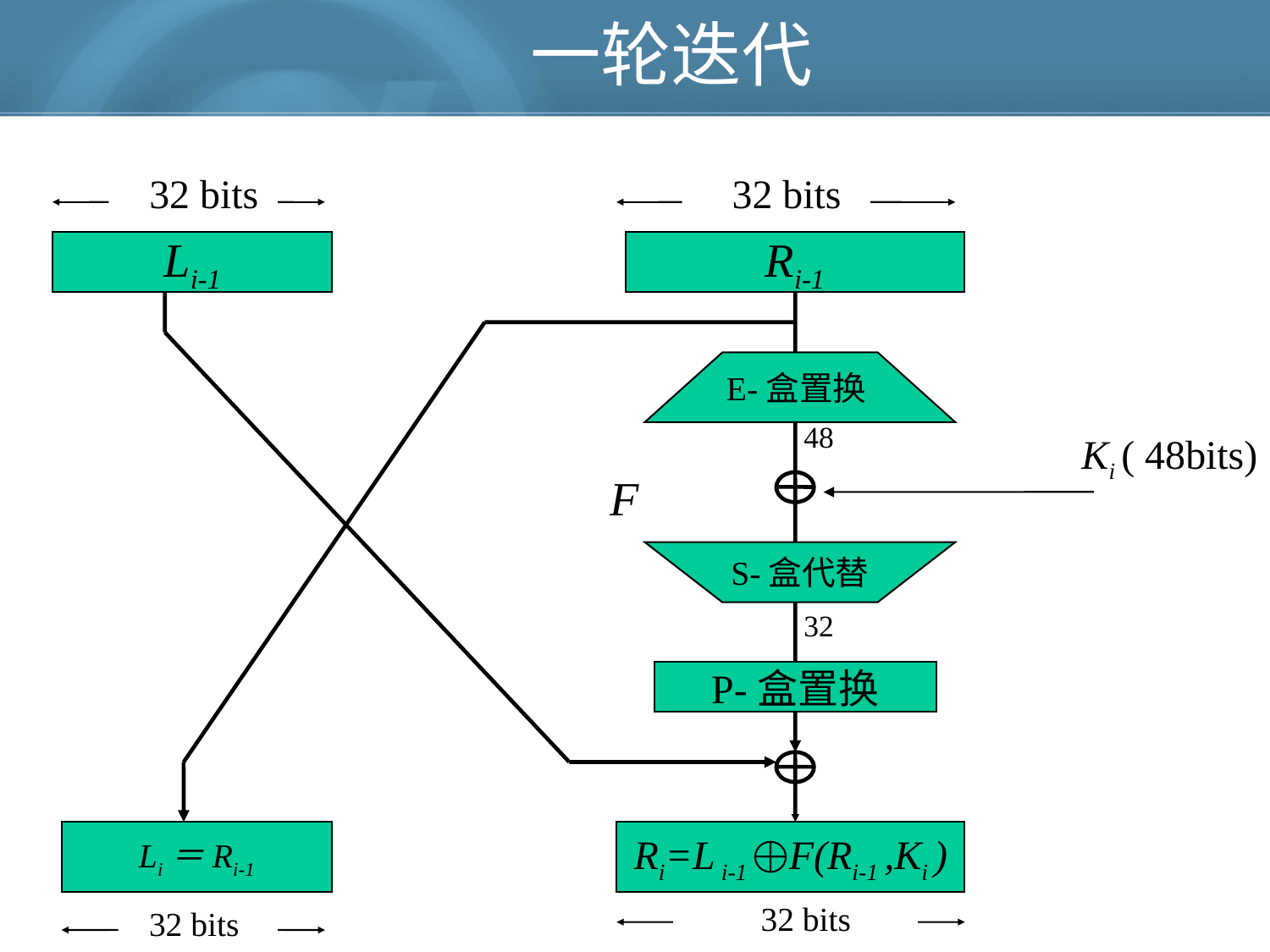

# 一轮迭代

32 bits
32 bits

Li-1
Ri-1

E-盒置换
48

Ki ( 48bits)
F

S-盒代替
32

P-盒置换

Li＝Ri-1
Ri=L i-1       F(Ri-1 ,Ki )

32 bits
32 bits
107